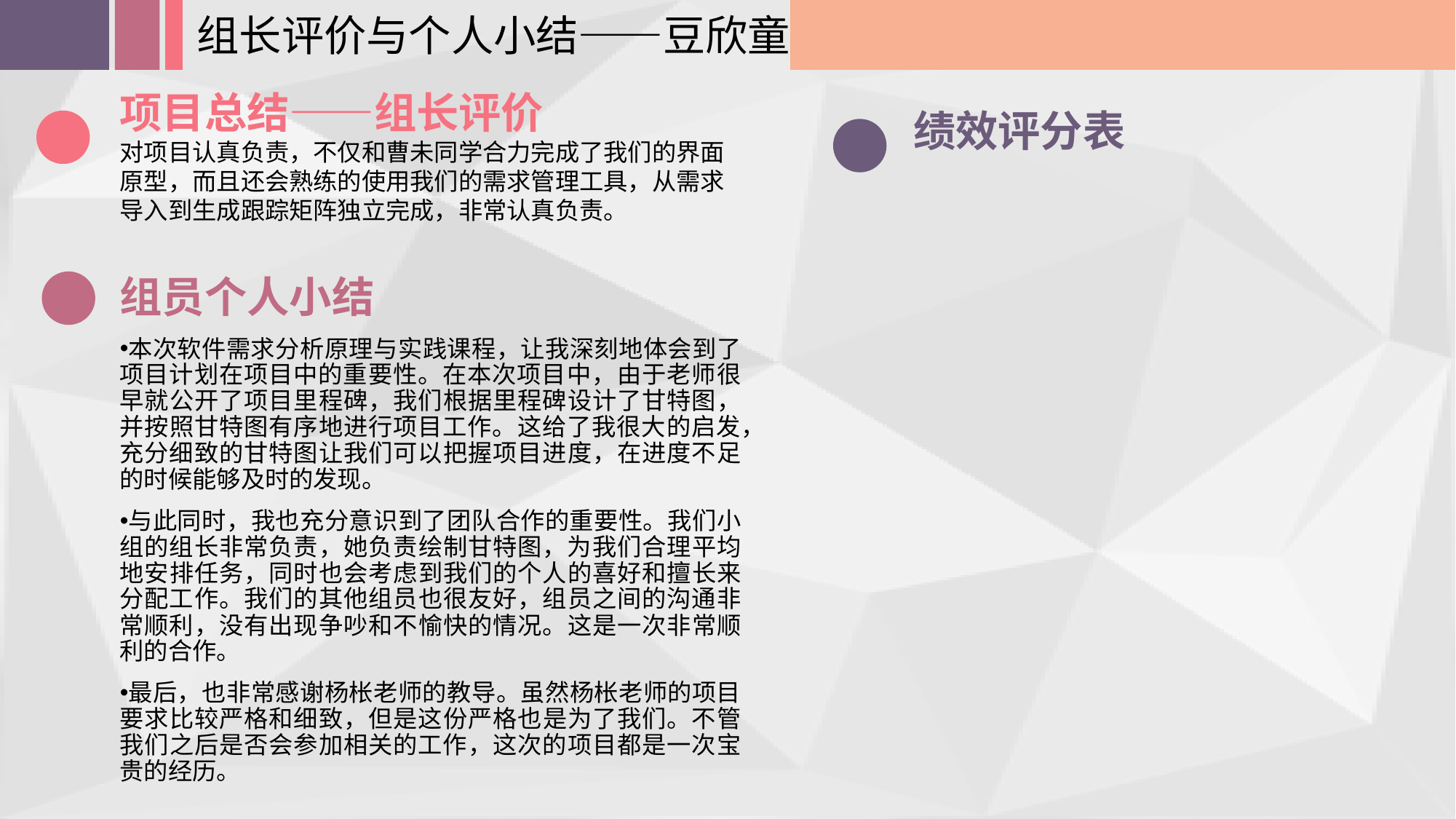

组长评价与个人小结——豆欣童
项目总结——组长评价
对项目认真负责，不仅和曹未同学合力完成了我们的界面原型，而且还会熟练的使用我们的需求管理工具，从需求导入到生成跟踪矩阵独立完成，非常认真负责。

绩效评分表

组员个人小结
本次软件需求分析原理与实践课程，让我深刻地体会到了项目计划在项目中的重要性。在本次项目中，由于老师很早就公开了项目里程碑，我们根据里程碑设计了甘特图，并按照甘特图有序地进行项目工作。这给了我很大的启发，充分细致的甘特图让我们可以把握项目进度，在进度不足的时候能够及时的发现。
与此同时，我也充分意识到了团队合作的重要性。我们小组的组长非常负责，她负责绘制甘特图，为我们合理平均地安排任务，同时也会考虑到我们的个人的喜好和擅长来分配工作。我们的其他组员也很友好，组员之间的沟通非常顺利，没有出现争吵和不愉快的情况。这是一次非常顺利的合作。
最后，也非常感谢杨枨老师的教导。虽然杨枨老师的项目要求比较严格和细致，但是这份严格也是为了我们。不管我们之后是否会参加相关的工作，这次的项目都是一次宝贵的经历。